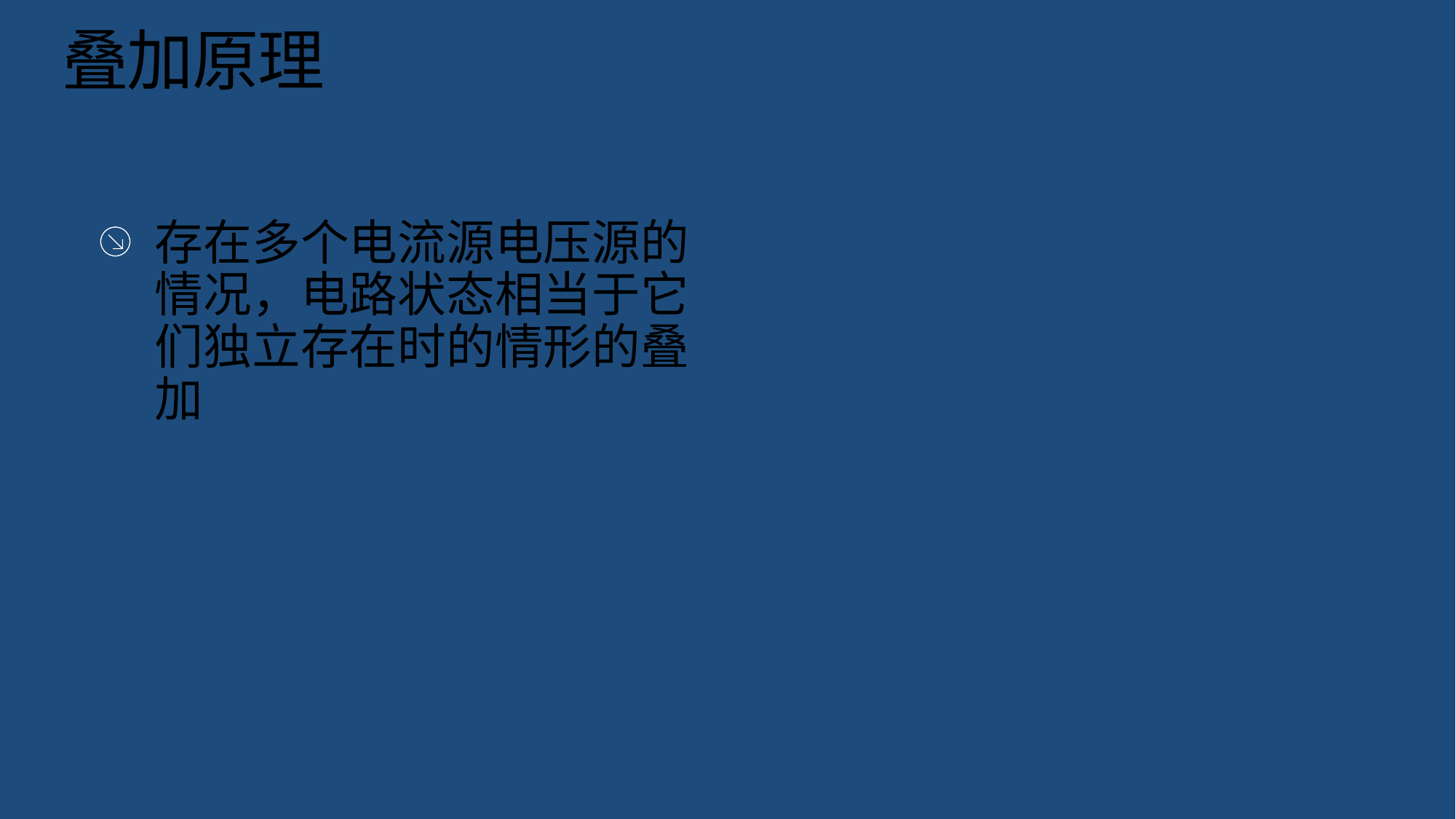

# 叠加原理
存在多个电流源电压源的情况，电路状态相当于它们独立存在时的情形的叠加